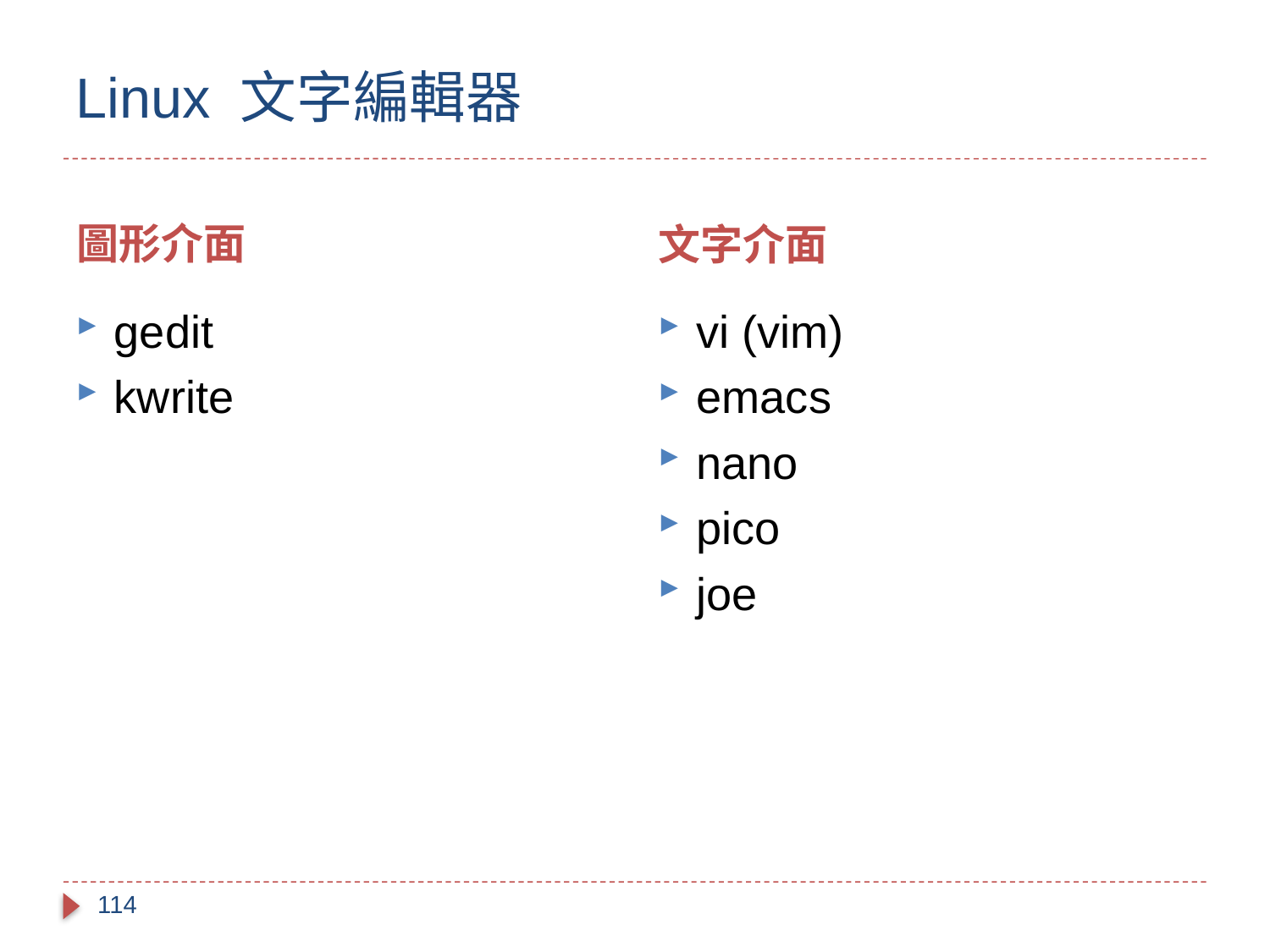

# Linux 文字編輯器
圖形介面
文字介面
gedit
kwrite

vi (vim)
emacs
nano
pico
joe
114